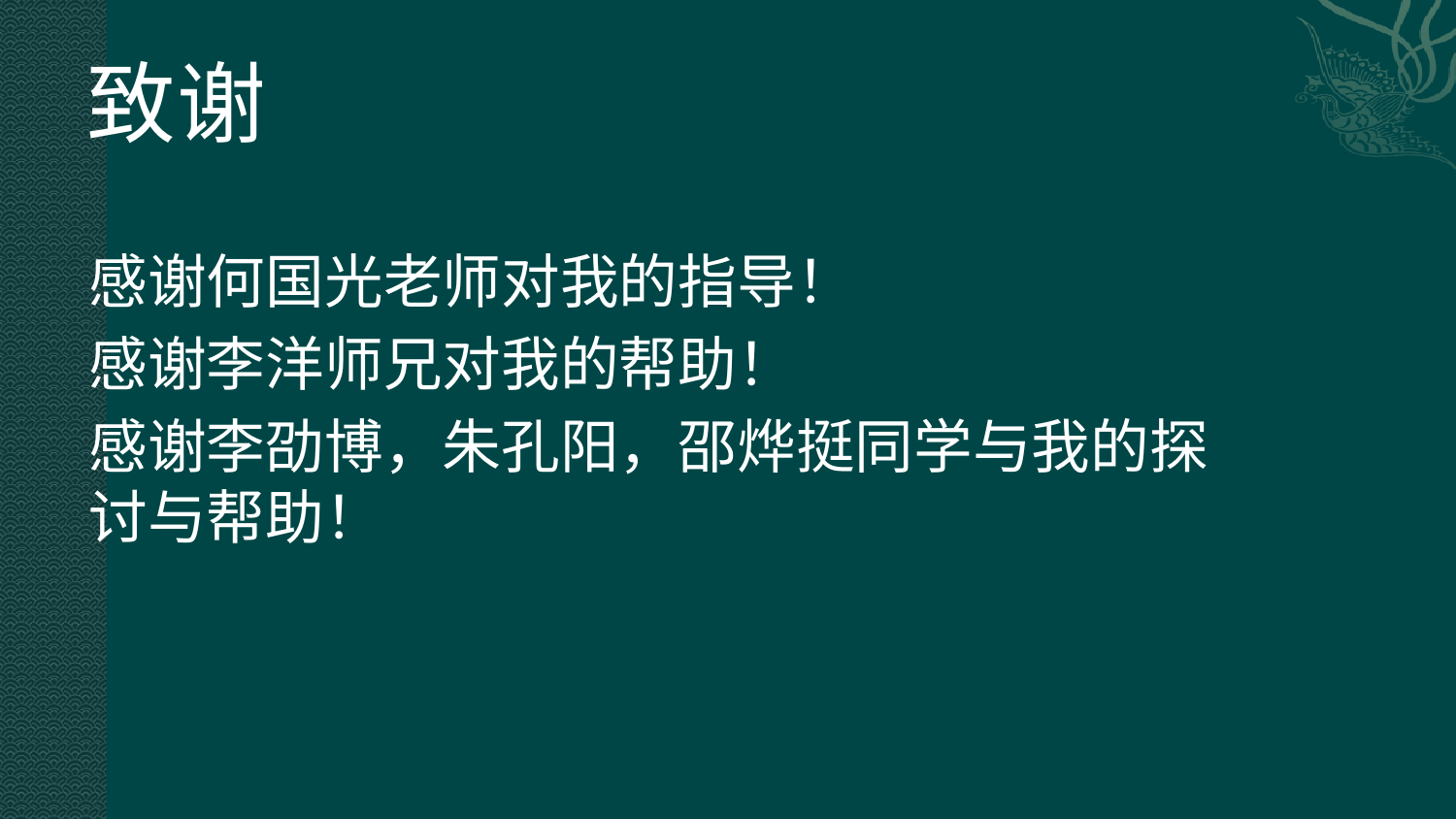

# 致谢
感谢何国光老师对我的指导！
感谢李洋师兄对我的帮助！
感谢李劭博，朱孔阳，邵烨挺同学与我的探讨与帮助！